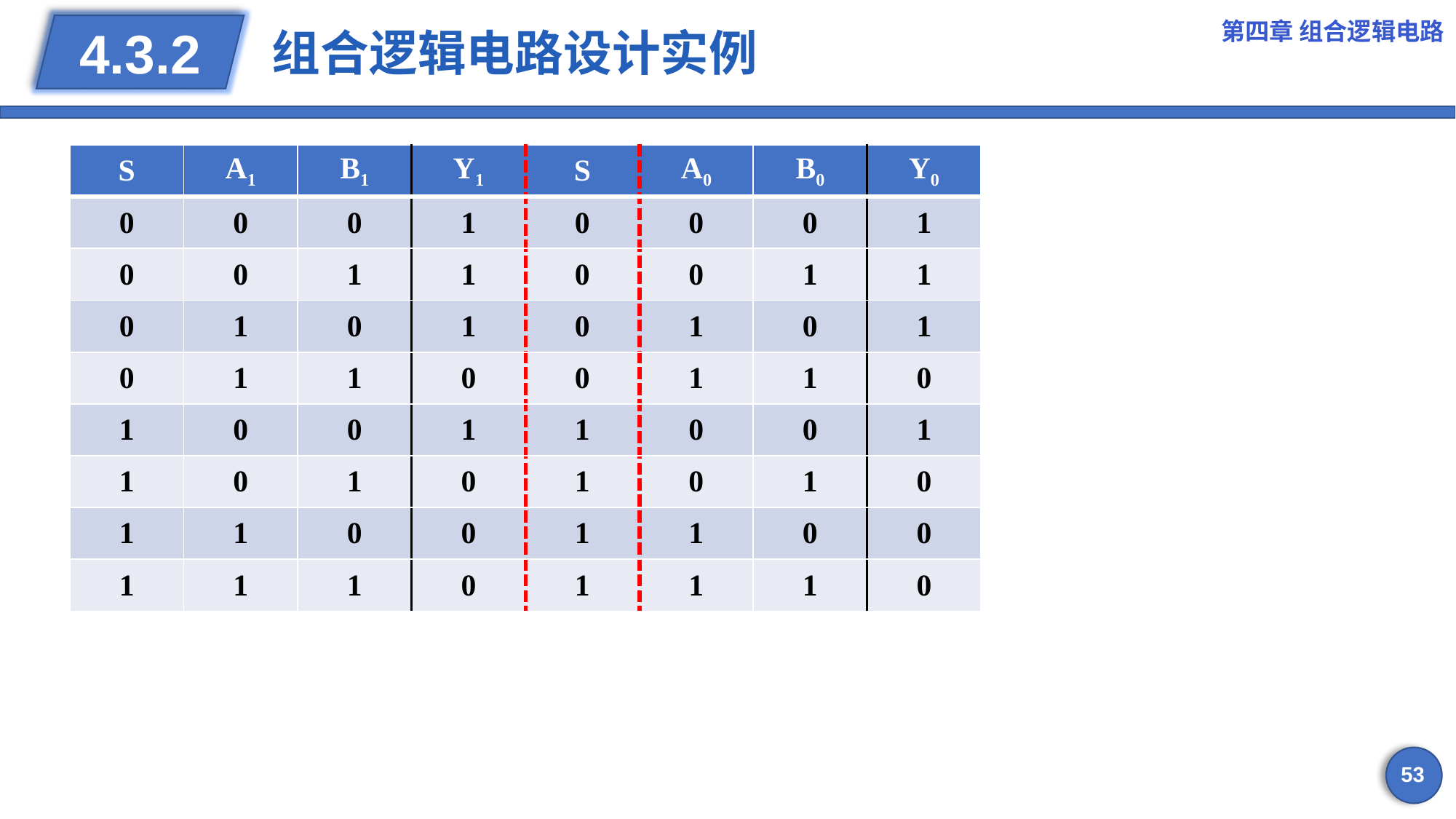

第四章 组合逻辑电路
# 组合逻辑电路设计实例
4.3.2
| S | A1 | B1 | Y1 | S | A0 | B0 | Y0 |
| --- | --- | --- | --- | --- | --- | --- | --- |
| 0 | 0 | 0 | 1 | 0 | 0 | 0 | 1 |
| 0 | 0 | 1 | 1 | 0 | 0 | 1 | 1 |
| 0 | 1 | 0 | 1 | 0 | 1 | 0 | 1 |
| 0 | 1 | 1 | 0 | 0 | 1 | 1 | 0 |
| 1 | 0 | 0 | 1 | 1 | 0 | 0 | 1 |
| 1 | 0 | 1 | 0 | 1 | 0 | 1 | 0 |
| 1 | 1 | 0 | 0 | 1 | 1 | 0 | 0 |
| 1 | 1 | 1 | 0 | 1 | 1 | 1 | 0 |
53